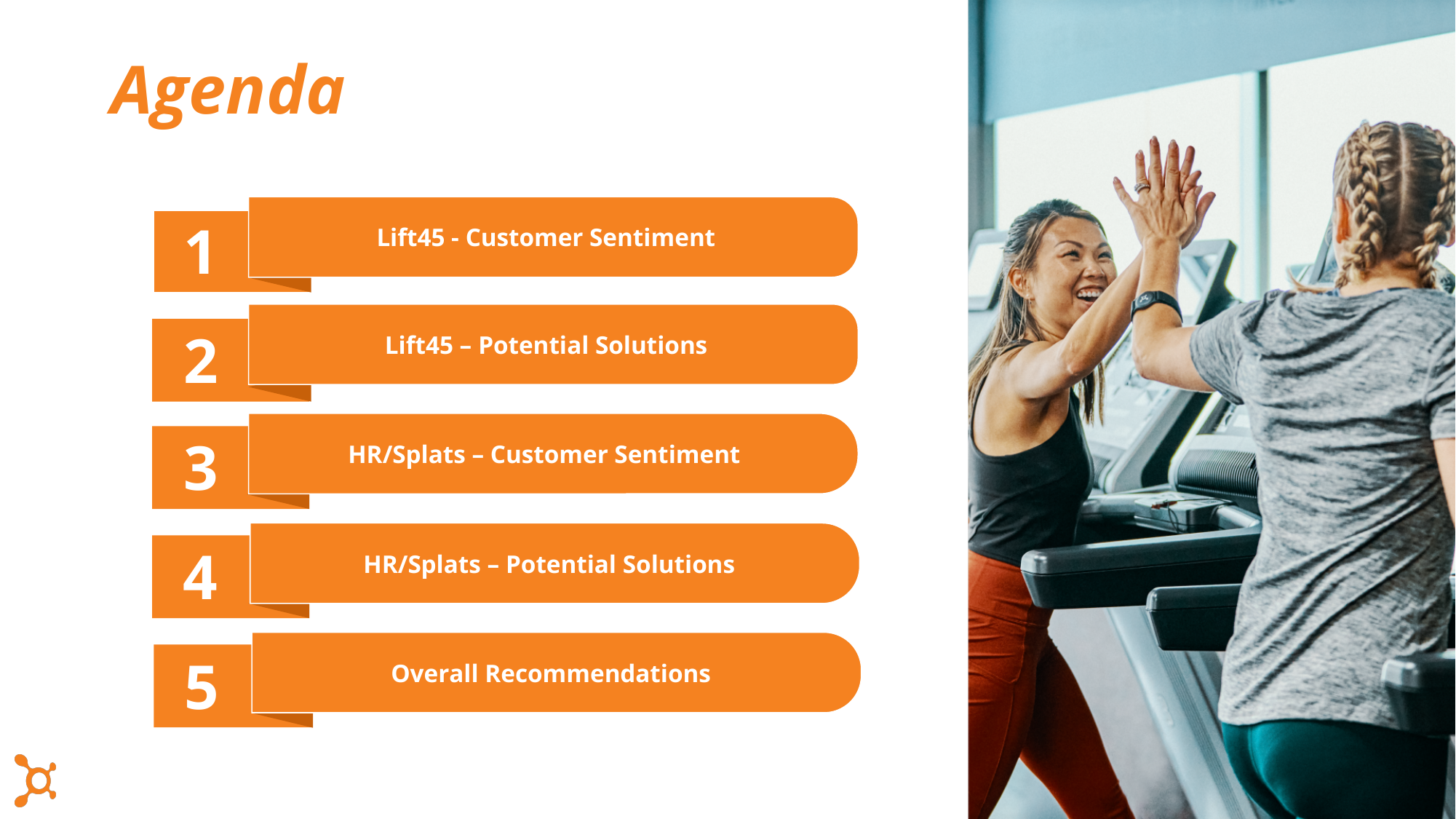

Lift45 - Customer Sentiment
# Agenda
Lift45 – Potential Solutions
HR/Splats – Customer Sentiment
1
台灣百貨業特色與趨勢

HR/Splats – Potential Solutions
2

Overall Recommendations
3

4

5